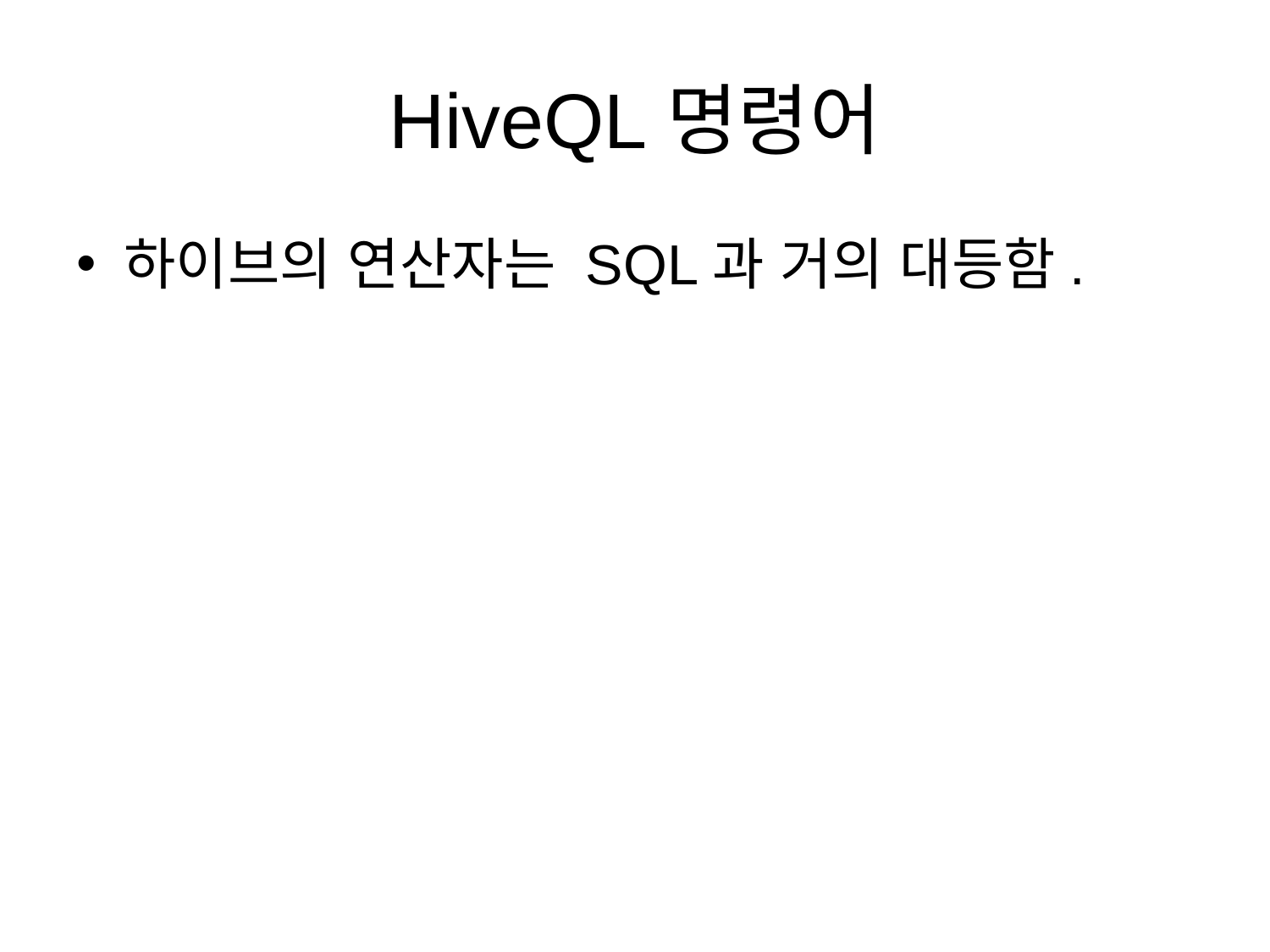

# HiveQL명령어
하이브의 연산자는 SQL과 거의 대등함.